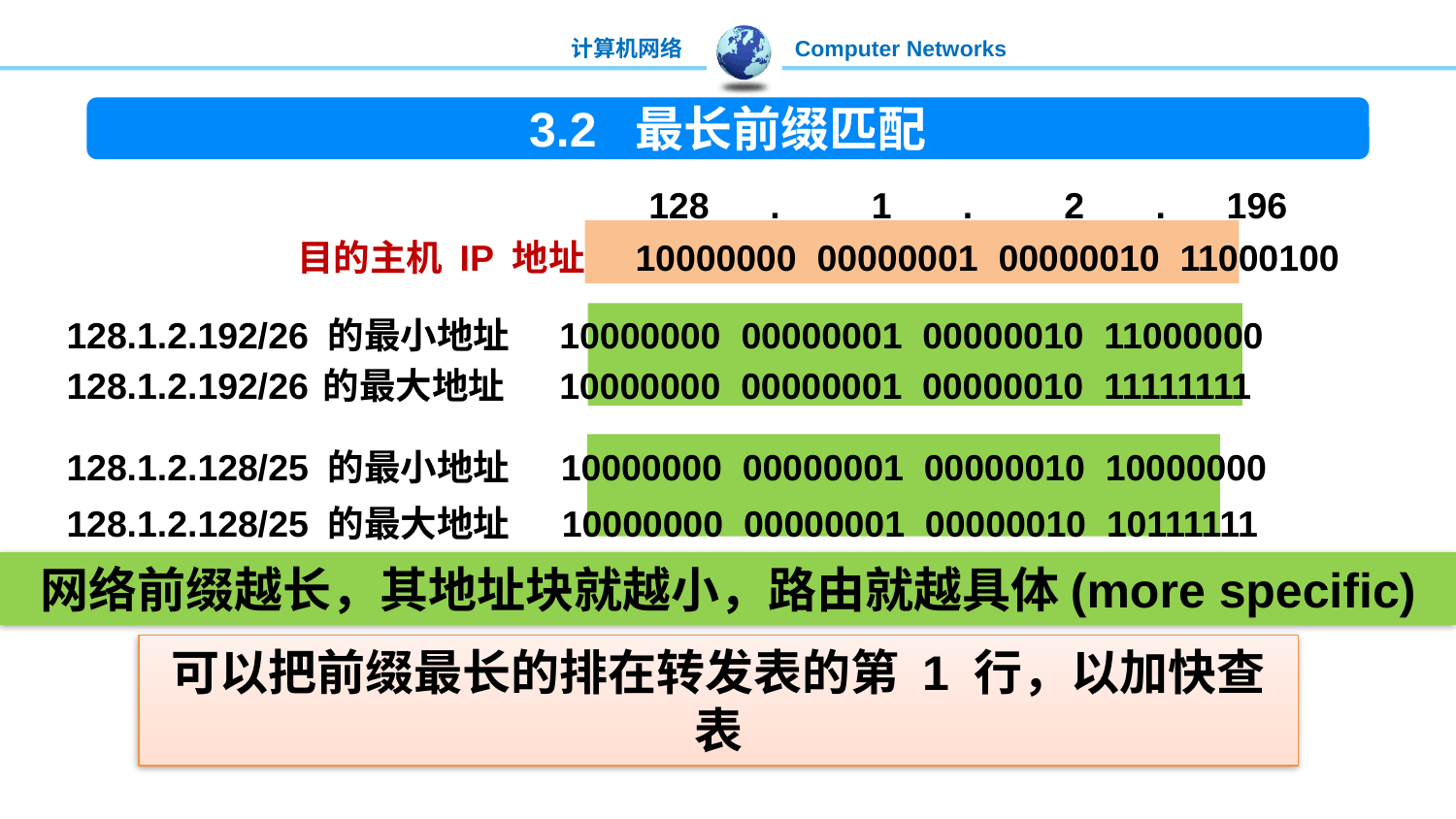

3.2  最长前缀匹配

                                         128      .         1       .         2       .      196
       目的主机 IP 地址     10000000  00000001  00000010  11000100

128.1.2.192/26 的最小地址     10000000  00000001  00000010  11000000
128.1.2.192/26 的最大地址      10000000  00000001  00000010  11111111
128.1.2.128/25 的最小地址      10000000  00000001  00000010  10000000
128.1.2.128/25 的最大地址      10000000  00000001  00000010  10111111

网络前缀越长，其地址块就越小，路由就越具体(more specific)
可以把前缀最长的排在转发表的第 1 行，以加快查表